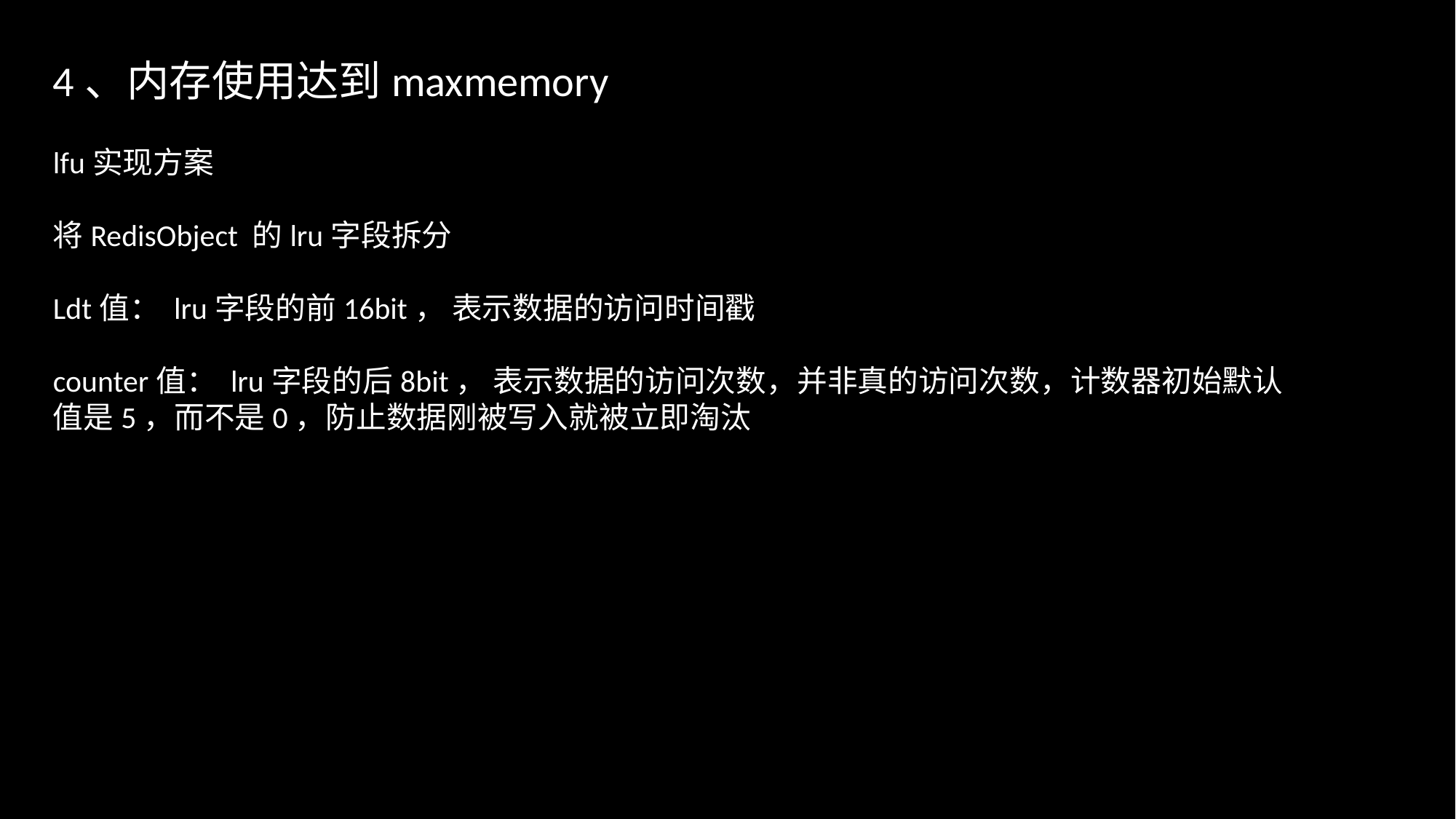

4、内存使用达到maxmemory
lfu实现方案

将RedisObject 的lru字段拆分

Ldt值： lru字段的前16bit， 表示数据的访问时间戳

counter值： lru字段的后8bit， 表示数据的访问次数，并非真的访问次数，计数器初始默认值是5，而不是0，防止数据刚被写入就被立即淘汰